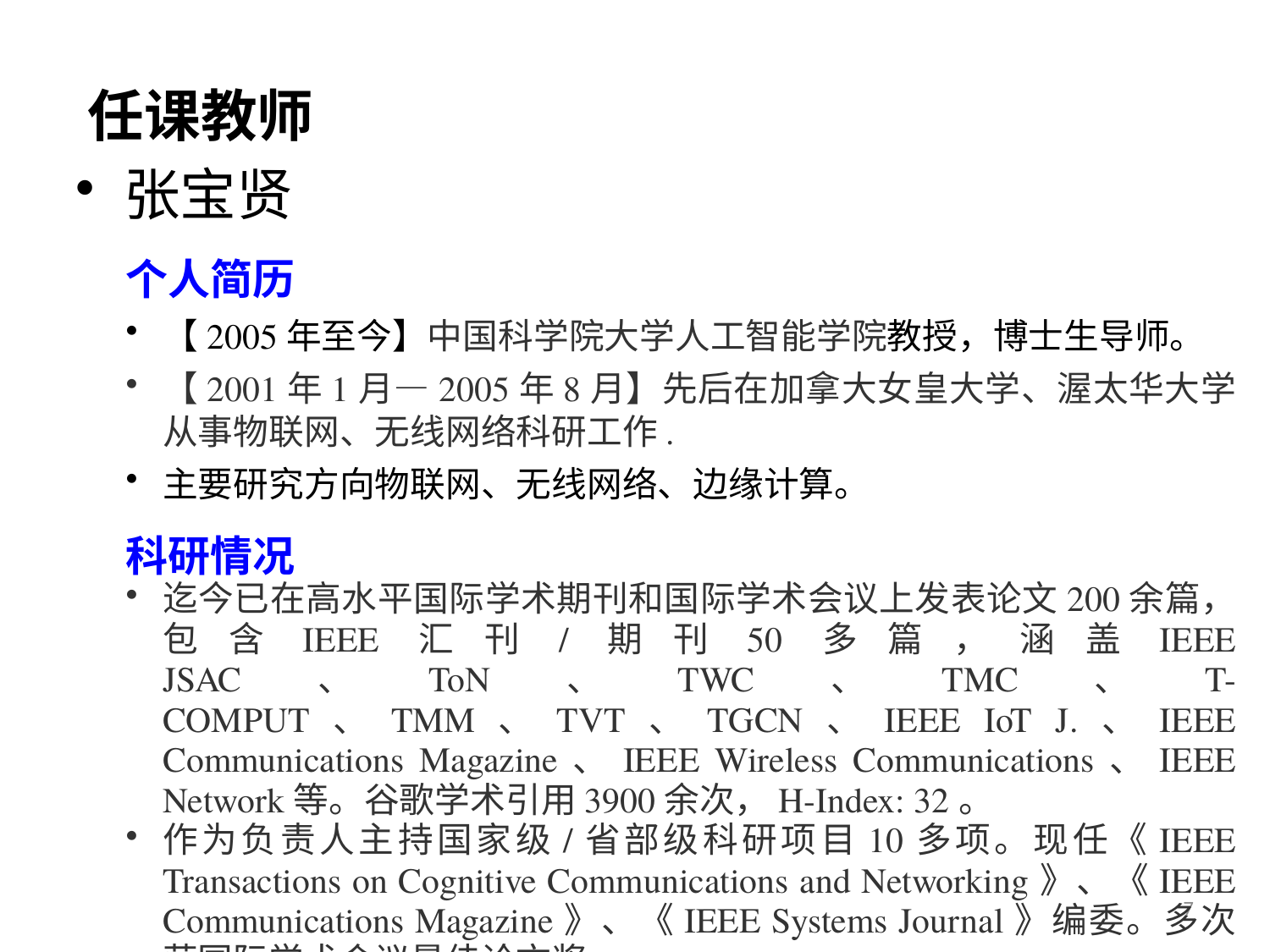

任课教师
张宝贤
个人简历
【2005年至今】中国科学院大学人工智能学院教授，博士生导师。
【2001年1月—2005年8月】先后在加拿大女皇大学、渥太华大学从事物联网、无线网络科研工作.
主要研究方向物联网、无线网络、边缘计算。
科研情况
迄今已在高水平国际学术期刊和国际学术会议上发表论文200余篇，包含IEEE汇刊/期刊50多篇，涵盖IEEE JSAC、ToN、TWC、TMC、T-COMPUT、TMM、TVT、TGCN、IEEE IoT J.、IEEE Communications Magazine、IEEE Wireless Communications、IEEE Network等。谷歌学术引用3900余次，H-Index: 32。
作为负责人主持国家级/省部级科研项目10多项。现任《IEEE Transactions on Cognitive Communications and Networking》、《IEEE Communications Magazine》、《IEEE Systems Journal》编委。多次获国际学术会议最佳论文奖。

7